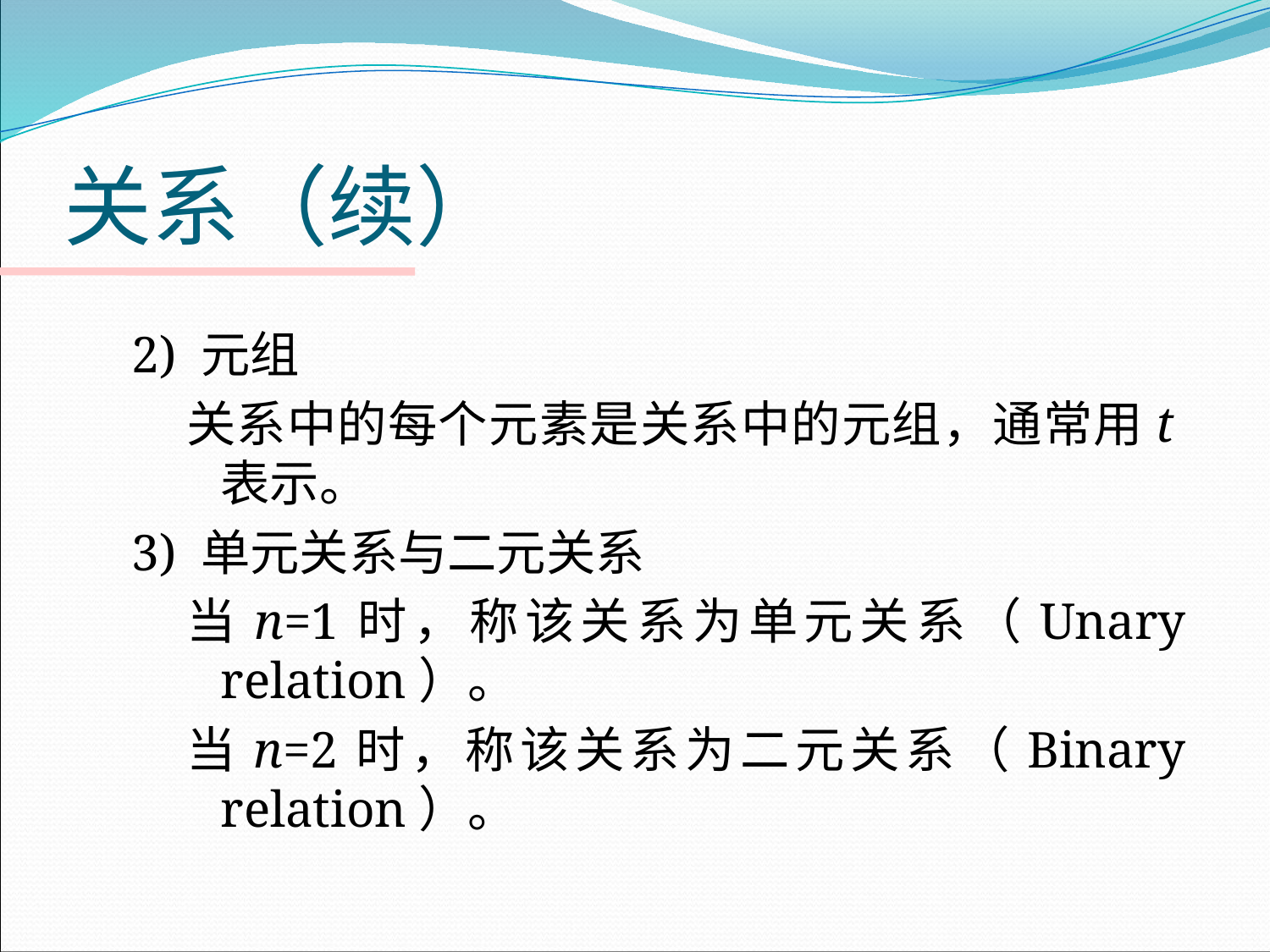

# 关系（续）
2) 元组
关系中的每个元素是关系中的元组，通常用t表示。
3) 单元关系与二元关系
当n=1时，称该关系为单元关系（Unary relation）。
当n=2时，称该关系为二元关系（Binary relation）。

120